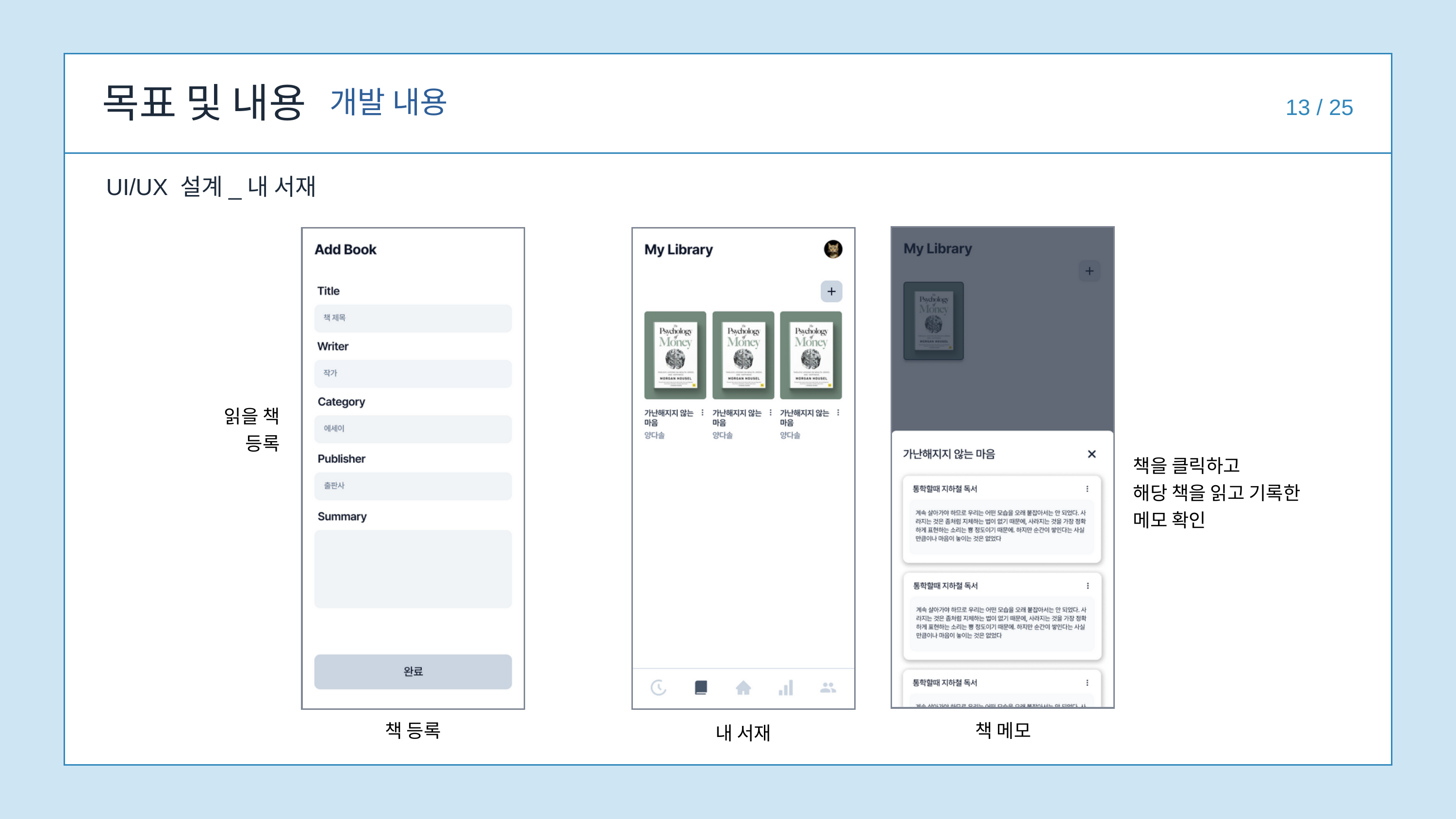

목표 및 내용
개발 내용
13 / 25

UI/UX 설계_내 서재

읽을 책
등록
책을 클릭하고
해당 책을 읽고 기록한 메모 확인
책 등록
책 메모
내 서재